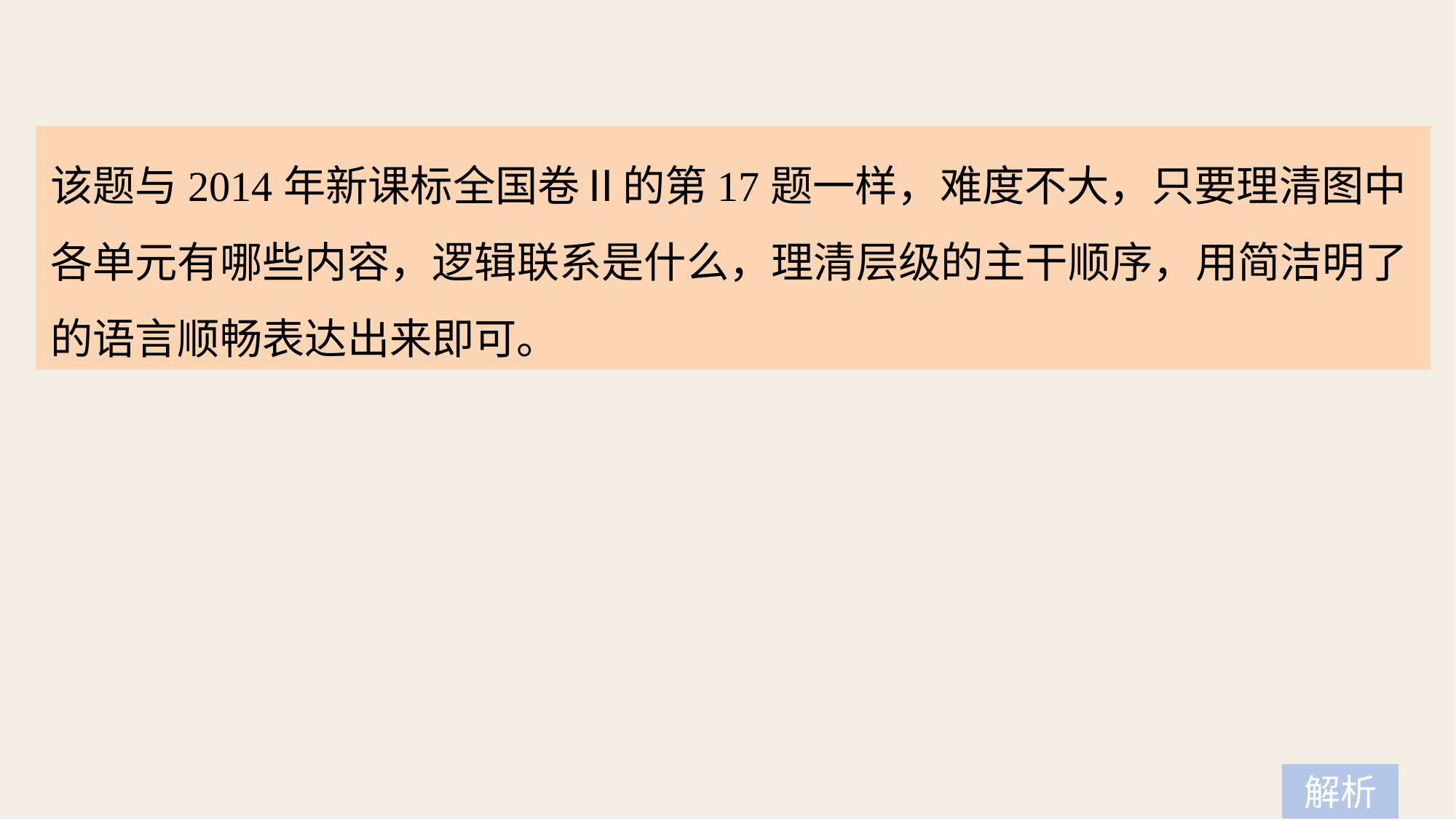

该题与2014年新课标全国卷Ⅱ的第17题一样，难度不大，只要理清图中各单元有哪些内容，逻辑联系是什么，理清层级的主干顺序，用简洁明了的语言顺畅表达出来即可。
解析